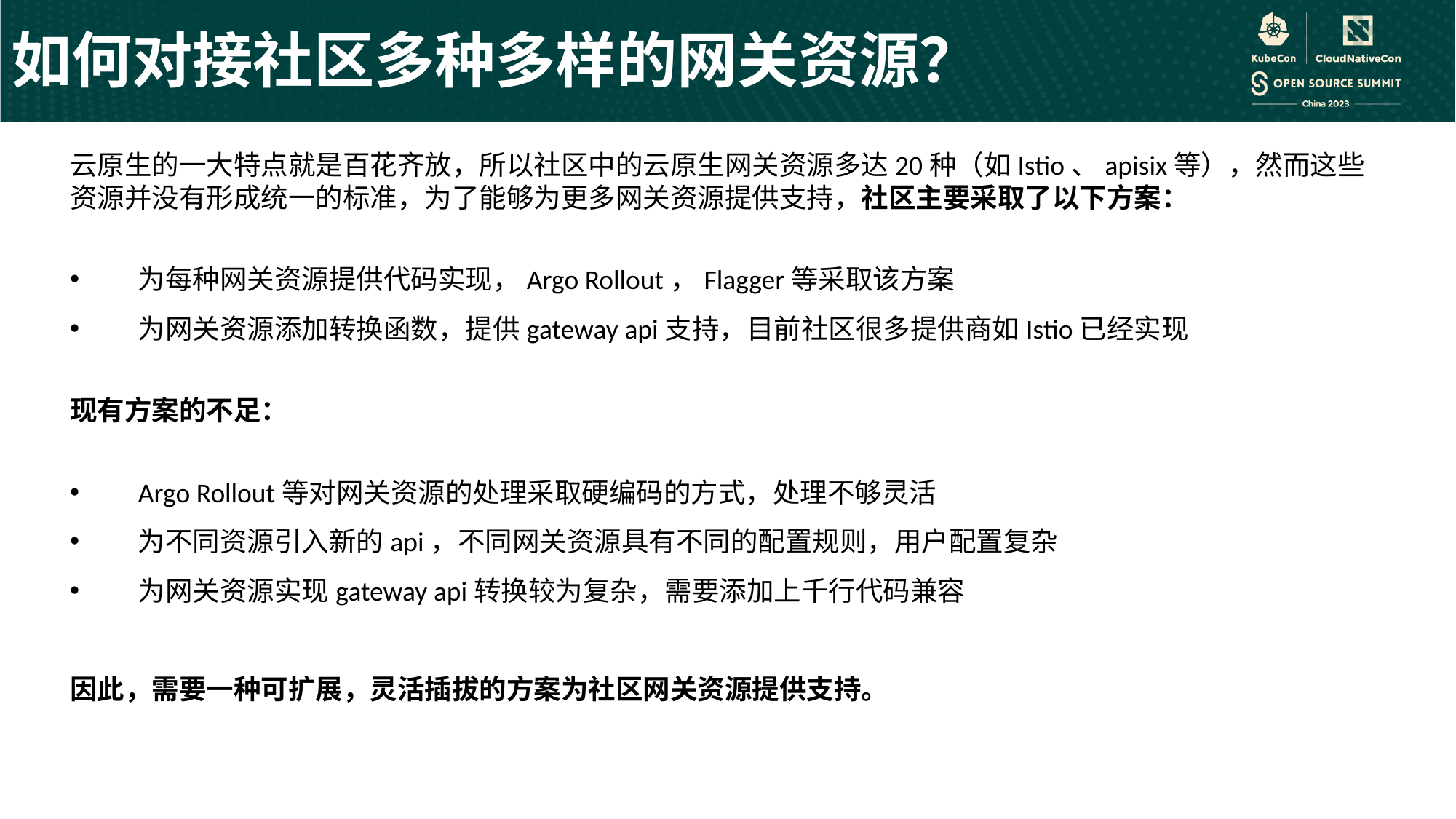

如何对接社区多种多样的网关资源？
云原生的一大特点就是百花齐放，所以社区中的云原生网关资源多达20种（如Istio、apisix等），然而这些资源并没有形成统一的标准，为了能够为更多网关资源提供支持，社区主要采取了以下方案：

为每种网关资源提供代码实现，Argo Rollout，Flagger等采取该方案
为网关资源添加转换函数，提供gateway api支持，目前社区很多提供商如Istio已经实现

现有方案的不足：

Argo Rollout等对网关资源的处理采取硬编码的方式，处理不够灵活
为不同资源引入新的api，不同网关资源具有不同的配置规则，用户配置复杂
为网关资源实现gateway api转换较为复杂，需要添加上千行代码兼容

因此，需要一种可扩展，灵活插拔的方案为社区网关资源提供支持。